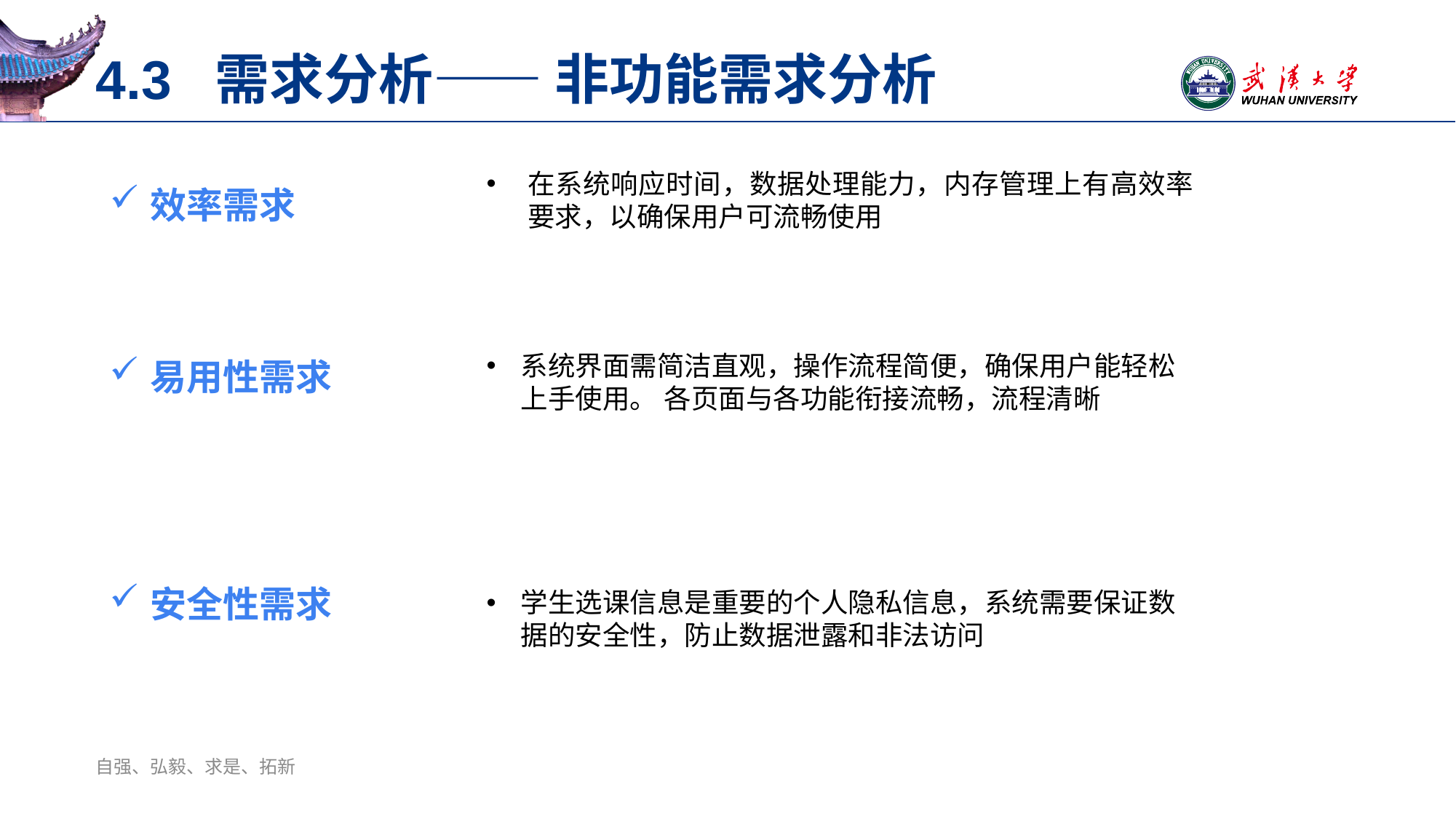

# 4.3  需求分析—— 非功能需求分析
在系统响应时间，数据处理能力，内存管理上有高效率要求，以确保用户可流畅使用
效率需求
易用性需求
系统界面需简洁直观，操作流程简便，确保用户能轻松上手使用。 各页面与各功能衔接流畅，流程清晰
安全性需求
学生选课信息是重要的个人隐私信息，系统需要保证数据的安全性，防止数据泄露和非法访问